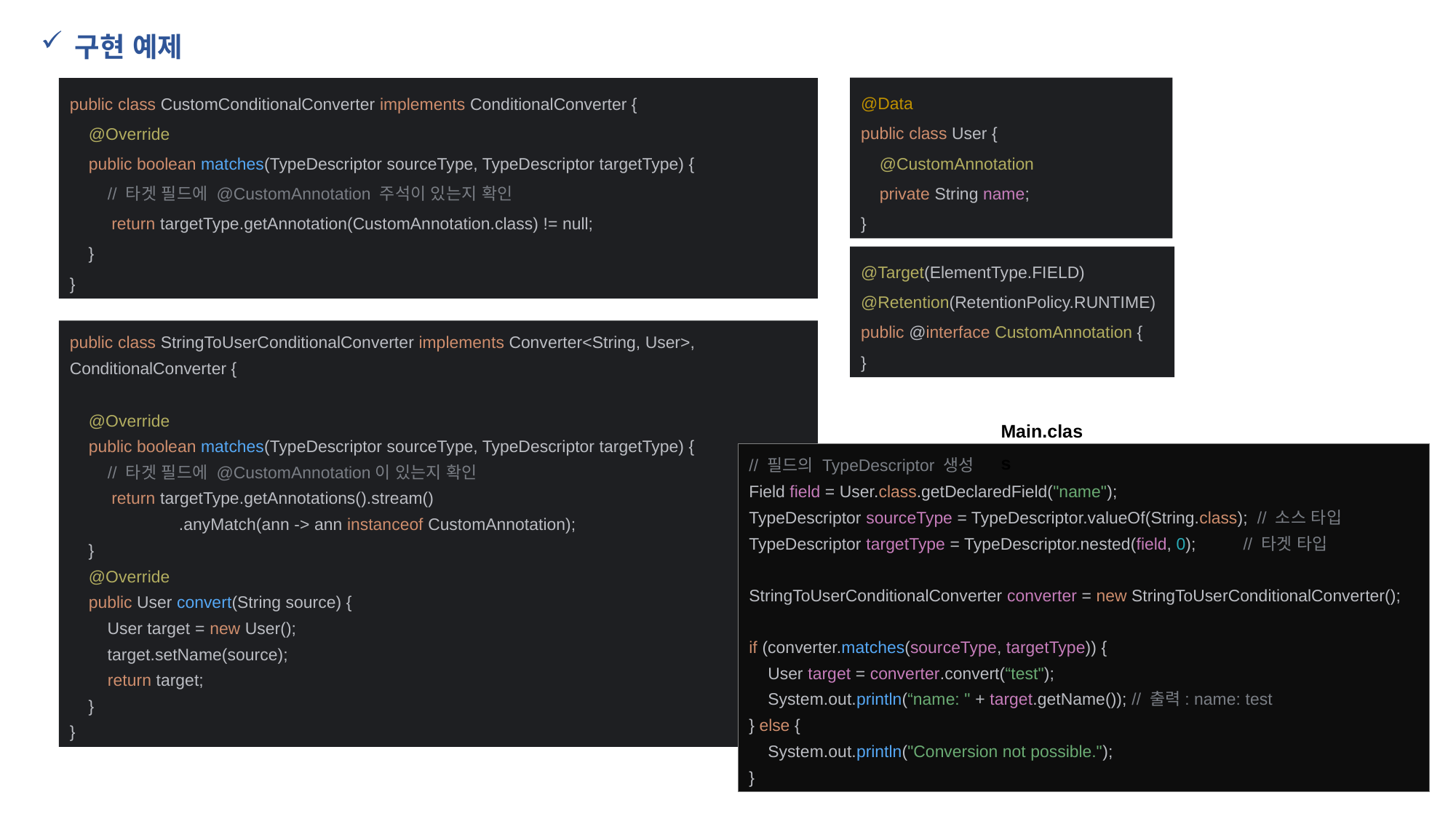

구현 예제
public class CustomConditionalConverter implements ConditionalConverter {
    @Override
    public boolean matches(TypeDescriptor sourceType, TypeDescriptor targetType) {
        // 타겟 필드에 @CustomAnnotation 주석이 있는지 확인
        return targetType.getAnnotation(CustomAnnotation.class) != null;
    }
}
@Data
public class User {
    @CustomAnnotation
    private String name;
}
@Target(ElementType.FIELD)
@Retention(RetentionPolicy.RUNTIME)
public @interface CustomAnnotation {
}
public class StringToUserConditionalConverter implements Converter<String, User>, ConditionalConverter {
    @Override
    public boolean matches(TypeDescriptor sourceType, TypeDescriptor targetType) {
        // 타겟 필드에 @CustomAnnotation이 있는지 확인
        return targetType.getAnnotations().stream()
	.anyMatch(ann -> ann instanceof CustomAnnotation);
    }
    @Override
    public User convert(String source) {
        User target = new User();
        target.setName(source);
        return target;
    }
}
Main.class
// 필드의 TypeDescriptor 생성
Field field = User.class.getDeclaredField("name");
TypeDescriptor sourceType = TypeDescriptor.valueOf(String.class);  // 소스 타입
TypeDescriptor targetType = TypeDescriptor.nested(field, 0);          // 타겟 타입
StringToUserConditionalConverter converter = new StringToUserConditionalConverter();
if (converter.matches(sourceType, targetType)) {
    User target = converter.convert(“test");
    System.out.println(“name: " + target.getName()); // 출력: name: test
} else {
    System.out.println("Conversion not possible.");
}